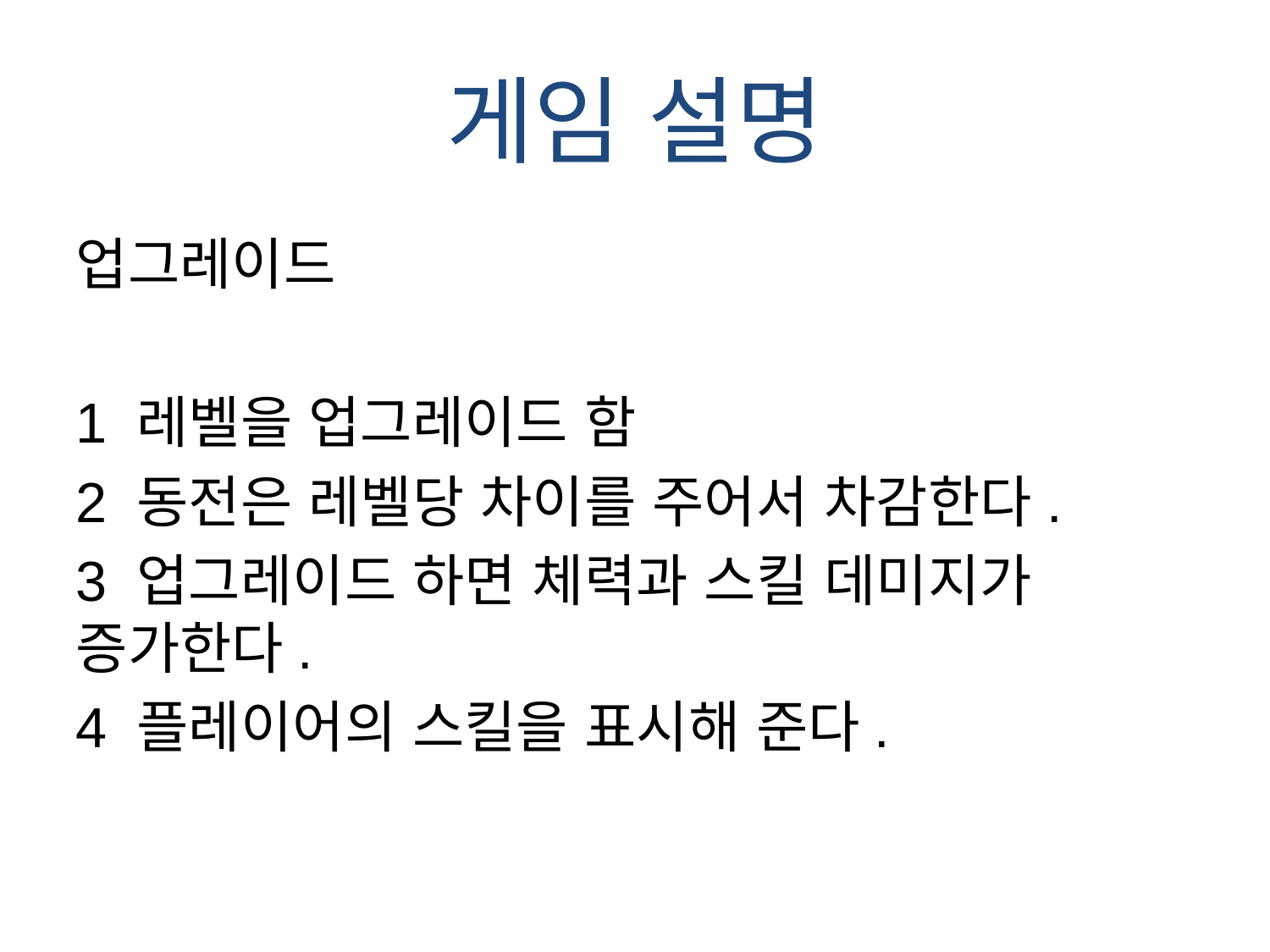

# 게임 설명
업그레이드

1 레벨을 업그레이드 함
2 동전은 레벨당 차이를 주어서 차감한다.
3 업그레이드 하면 체력과 스킬 데미지가 증가한다.
4 플레이어의 스킬을 표시해 준다.